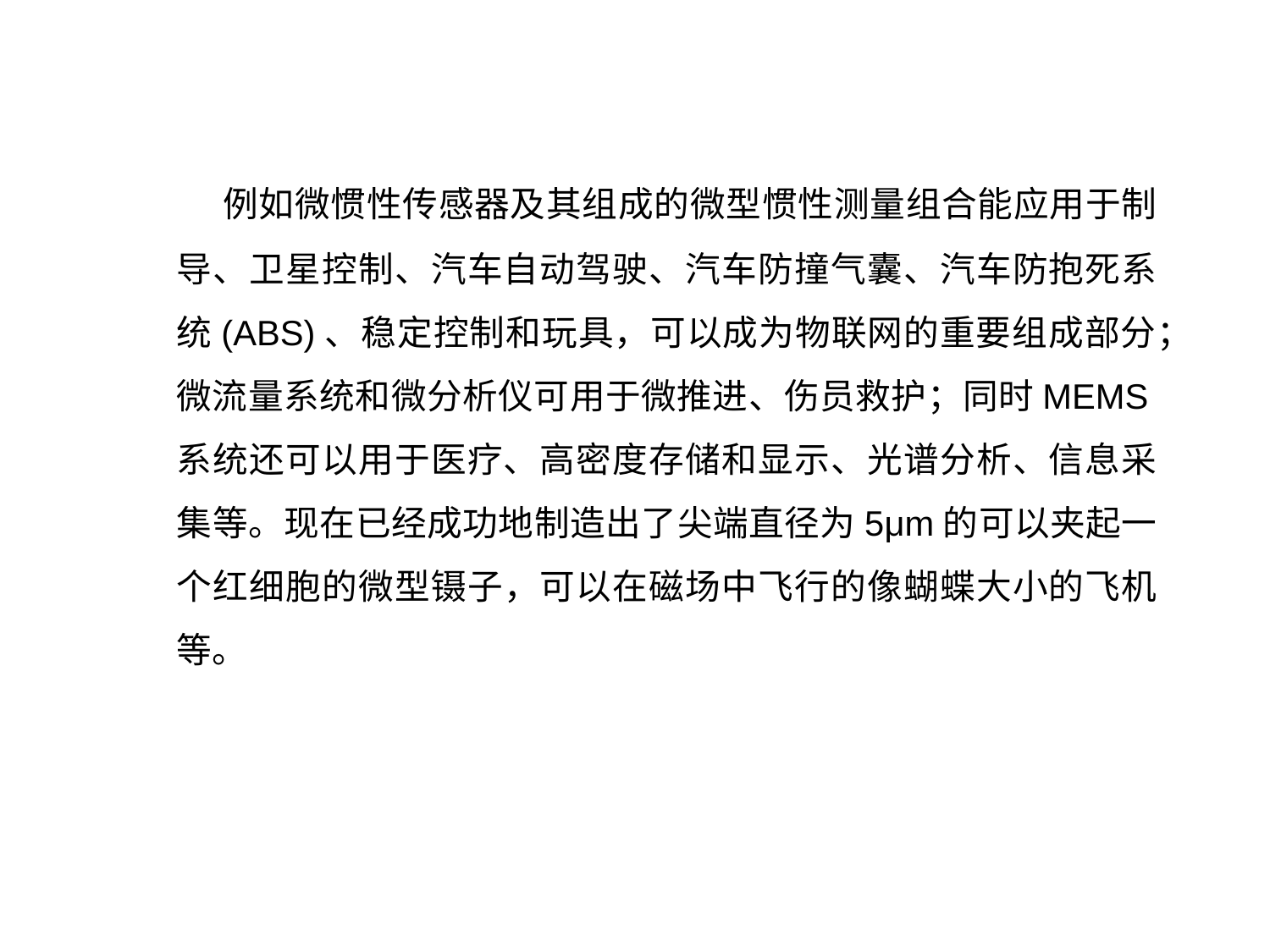

例如微惯性传感器及其组成的微型惯性测量组合能应用于制导、卫星控制、汽车自动驾驶、汽车防撞气囊、汽车防抱死系统(ABS)、稳定控制和玩具，可以成为物联网的重要组成部分；微流量系统和微分析仪可用于微推进、伤员救护；同时MEMS系统还可以用于医疗、高密度存储和显示、光谱分析、信息采集等。现在已经成功地制造出了尖端直径为5μm的可以夹起一个红细胞的微型镊子，可以在磁场中飞行的像蝴蝶大小的飞机等。
35